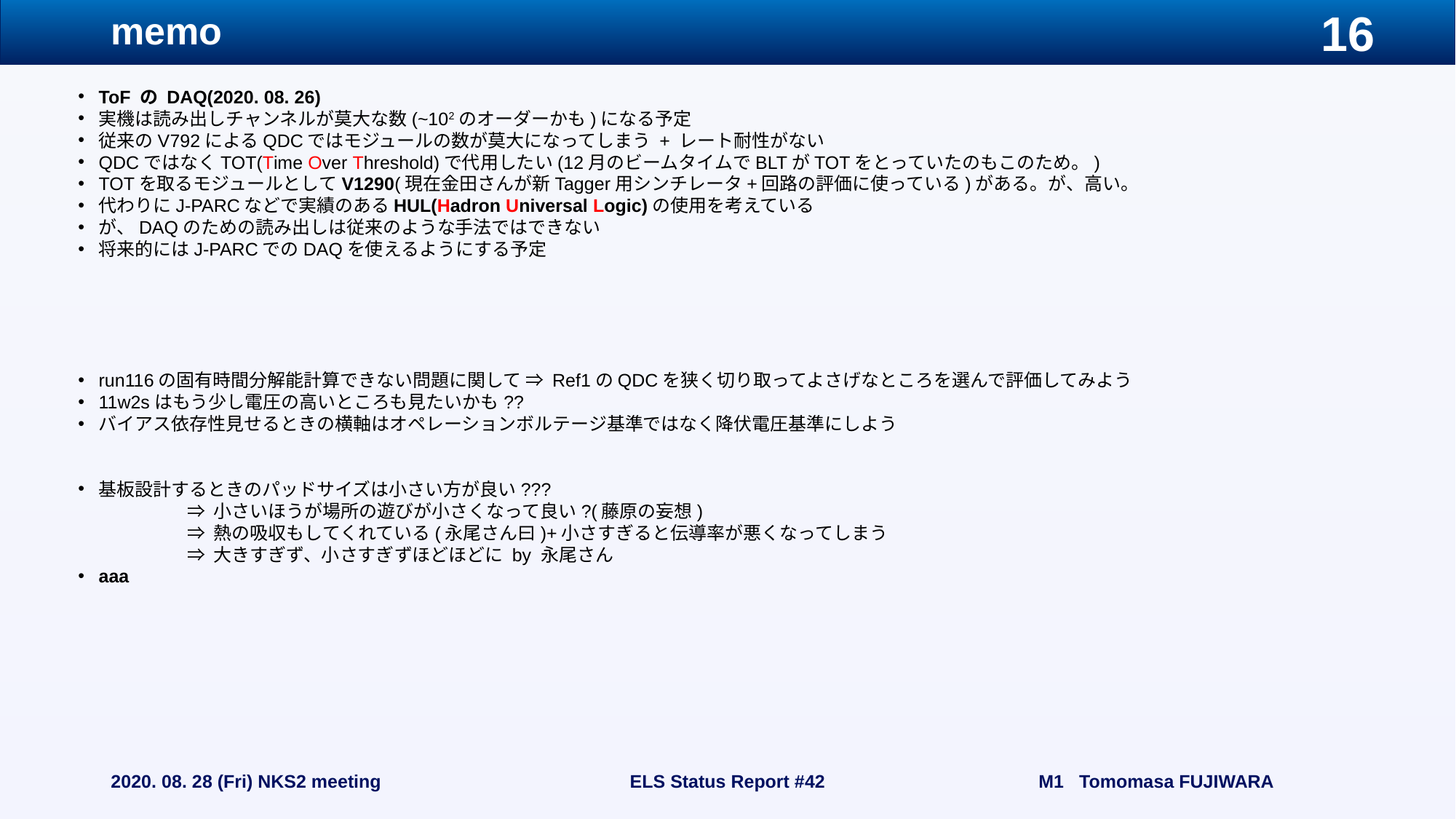

# memo
ToF の DAQ(2020. 08. 26)
実機は読み出しチャンネルが莫大な数(~102のオーダーかも)になる予定
従来のV792によるQDCではモジュールの数が莫大になってしまう + レート耐性がない
QDCではなくTOT(Time Over Threshold)で代用したい(12月のビームタイムでBLTがTOTをとっていたのもこのため。)
TOTを取るモジュールとしてV1290(現在金田さんが新Tagger用シンチレータ+回路の評価に使っている)がある。が、高い。
代わりにJ-PARCなどで実績のあるHUL(Hadron Universal Logic)の使用を考えている
が、DAQのための読み出しは従来のような手法ではできない
将来的にはJ-PARCでのDAQを使えるようにする予定

run116の固有時間分解能計算できない問題に関して ⇒ Ref1のQDCを狭く切り取ってよさげなところを選んで評価してみよう
11w2sはもう少し電圧の高いところも見たいかも??
バイアス依存性見せるときの横軸はオペレーションボルテージ基準ではなく降伏電圧基準にしよう

基板設計するときのパッドサイズは小さい方が良い???
	⇒ 小さいほうが場所の遊びが小さくなって良い?(藤原の妄想)
	⇒ 熱の吸収もしてくれている(永尾さん曰)+小さすぎると伝導率が悪くなってしまう
	⇒ 大きすぎず、小さすぎずほどほどに by 永尾さん
aaa
2020. 08. 28 (Fri) NKS2 meeting
ELS Status Report #42